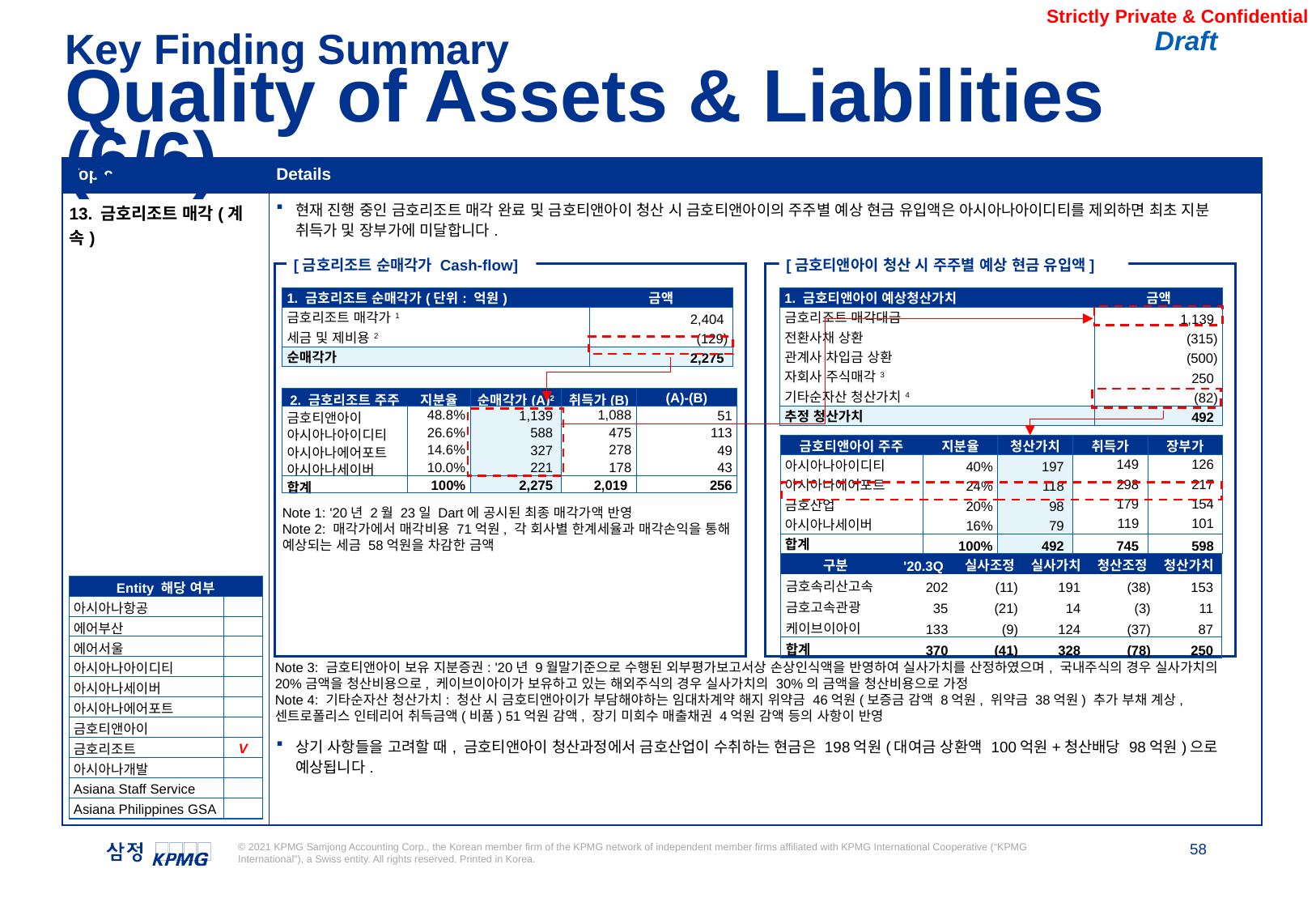

Key Finding Summary
Quality of Assets & Liabilities (6/6)
| Topic | Details |
| --- | --- |
| 13. 금호리조트 매각(계속) | 현재 진행 중인 금호리조트 매각 완료 및 금호티앤아이 청산 시 금호티앤아이의 주주별 예상 현금 유입액은 아시아나아이디티를 제외하면 최초 지분 취득가 및 장부가에 미달합니다. 상기 사항들을 고려할 때, 금호티앤아이 청산과정에서 금호산업이 수취하는 현금은 198억원(대여금 상환액 100억원+청산배당 98억원)으로 예상됩니다. |
[금호리조트 순매각가 Cash-flow]
[금호티앤아이 청산 시 주주별 예상 현금 유입액]

| 1. 금호리조트 순매각가(단위: 억원) | 금액 |
| --- | --- |
| 금호리조트 매각가1 | 2,404 |
| 세금 및 제비용2 | (129) |
| 순매각가 | 2,275 |
| 1. 금호티앤아이 예상청산가치 | 금액 |
| --- | --- |
| 금호리조트 매각대금 | 1,139 |
| 전환사채 상환 | (315) |
| 관계사 차입금 상환 | (500) |
| 자회사 주식매각3 | 250 |
| 기타순자산 청산가치4 | (82) |
| 추정 청산가치 | 492 |

| 2. 금호리조트 주주 | 지분율 | 순매각가(A)2 | 취득가(B) | (A)-(B) |
| --- | --- | --- | --- | --- |
| 금호티앤아이 | 48.8% | 1,139 | 1,088 | 51 |
| 아시아나아이디티 | 26.6% | 588 | 475 | 113 |
| 아시아나에어포트 | 14.6% | 327 | 278 | 49 |
| 아시아나세이버 | 10.0% | 221 | 178 | 43 |
| 합계 | 100% | 2,275 | 2,019 | 256 |

| 금호티앤아이 주주 | 지분율 | 청산가치 | 취득가 | 장부가 |
| --- | --- | --- | --- | --- |
| 아시아나아이디티 | 40% | 197 | 149 | 126 |
| 아시아나에어포트 | 24% | 118 | 298 | 217 |
| 금호산업 | 20% | 98 | 179 | 154 |
| 아시아나세이버 | 16% | 79 | 119 | 101 |
| 합계 | 100% | 492 | 745 | 598 |

Note 1: '20년 2월 23일 Dart에 공시된 최종 매각가액 반영
Note 2: 매각가에서 매각비용 71억원, 각 회사별 한계세율과 매각손익을 통해 예상되는 세금 58억원을 차감한 금액
| 구분 | '20.3Q | 실사조정 | 실사가치 | 청산조정 | 청산가치 |
| --- | --- | --- | --- | --- | --- |
| 금호속리산고속 | 202 | (11) | 191 | (38) | 153 |
| 금호고속관광 | 35 | (21) | 14 | (3) | 11 |
| 케이브이아이 | 133 | (9) | 124 | (37) | 87 |
| 합계 | 370 | (41) | 328 | (78) | 250 |
| Entity 해당 여부 |  |
| --- | --- |
| 아시아나항공 |  |
| 에어부산 |  |
| 에어서울 |  |
| 아시아나아이디티 |  |
| 아시아나세이버 |  |
| 아시아나에어포트 |  |
| 금호티앤아이 |  |
| 금호리조트 | V |
| 아시아나개발 |  |
| Asiana Staff Service |  |
| Asiana Philippines GSA |  |
Note 3: 금호티앤아이 보유 지분증권: '20년 9월말기준으로 수행된 외부평가보고서상 손상인식액을 반영하여 실사가치를 산정하였으며, 국내주식의 경우 실사가치의 20%금액을 청산비용으로, 케이브이아이가 보유하고 있는 해외주식의 경우 실사가치의 30%의 금액을 청산비용으로 가정
Note 4: 기타순자산 청산가치: 청산 시 금호티앤아이가 부담해야하는 임대차계약 해지 위약금 46억원(보증금 감액 8억원, 위약금 38억원) 추가 부채 계상, 센트로폴리스 인테리어 취득금액(비품) 51억원 감액, 장기 미회수 매출채권 4억원 감액 등의 사항이 반영